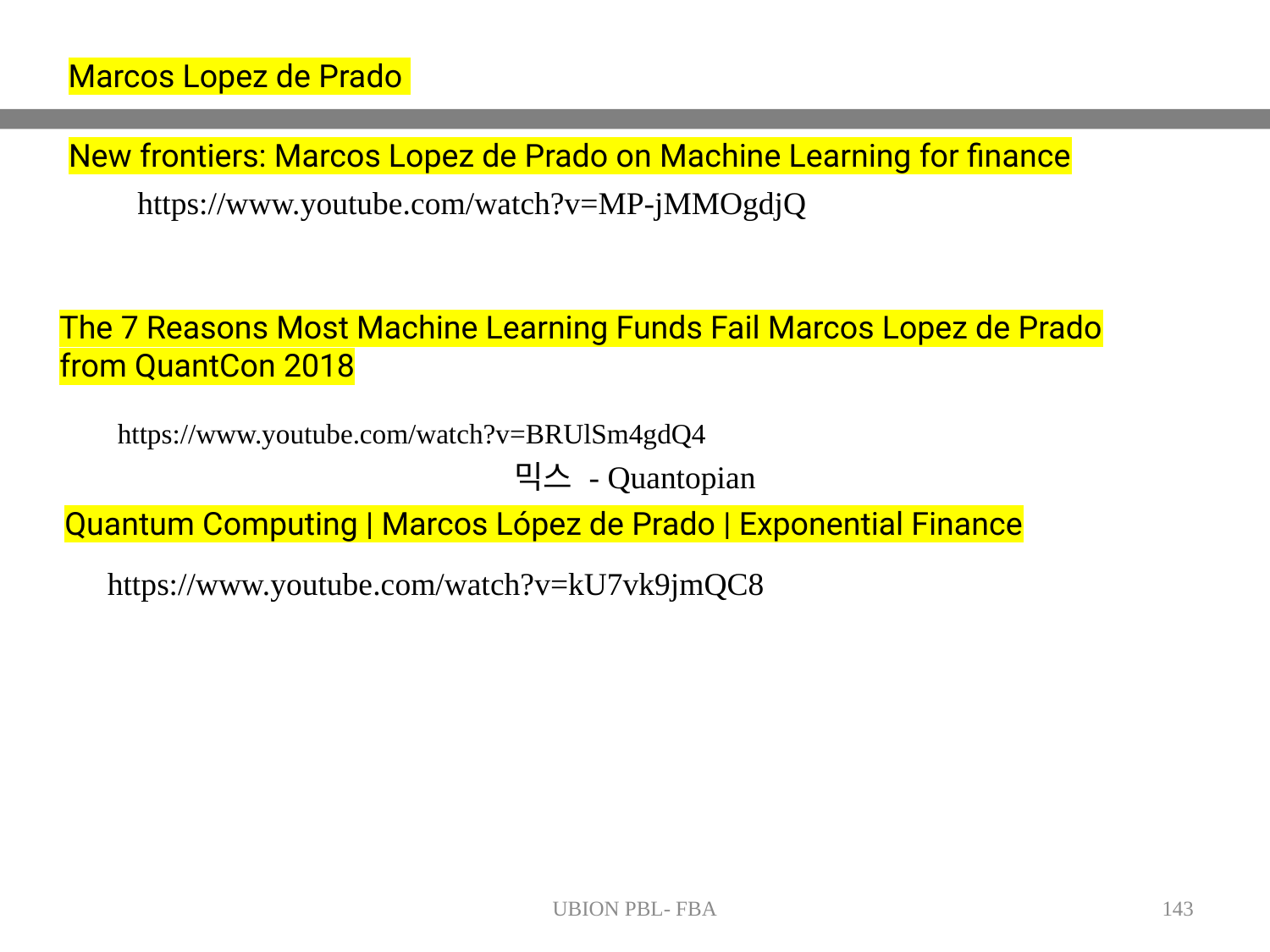

Marcos Lopez de Prado

New frontiers: Marcos Lopez de Prado on Machine Learning for finance
https://www.youtube.com/watch?v=MP-jMMOgdjQ
The 7 Reasons Most Machine Learning Funds Fail Marcos Lopez de Prado from QuantCon 2018
https://www.youtube.com/watch?v=BRUlSm4gdQ4
믹스 - Quantopian
Quantum Computing | Marcos López de Prado | Exponential Finance
https://www.youtube.com/watch?v=kU7vk9jmQC8
UBION PBL- FBA
143